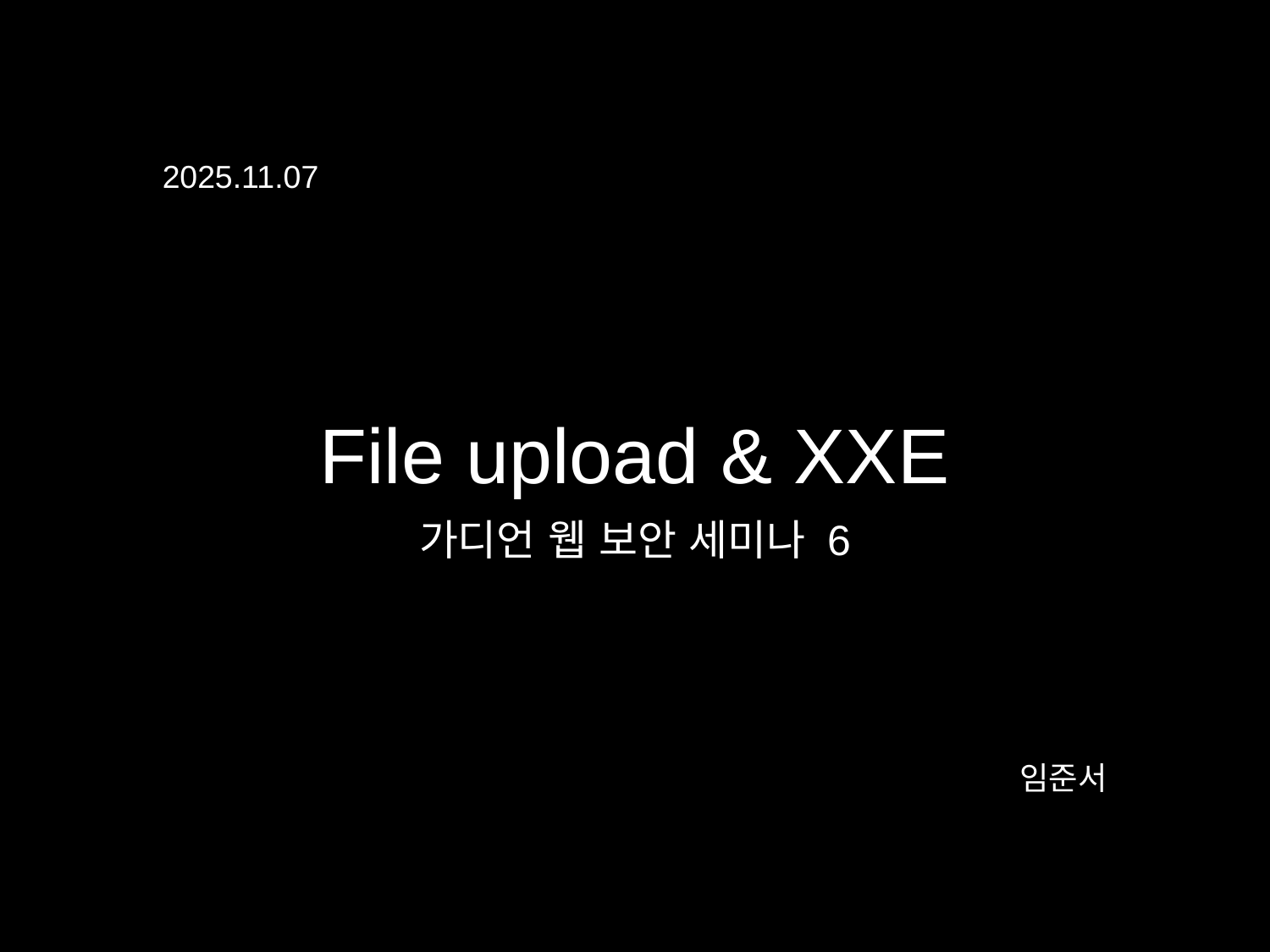

2025.11.07
File upload & XXE
가디언 웹 보안 세미나 6
임준서